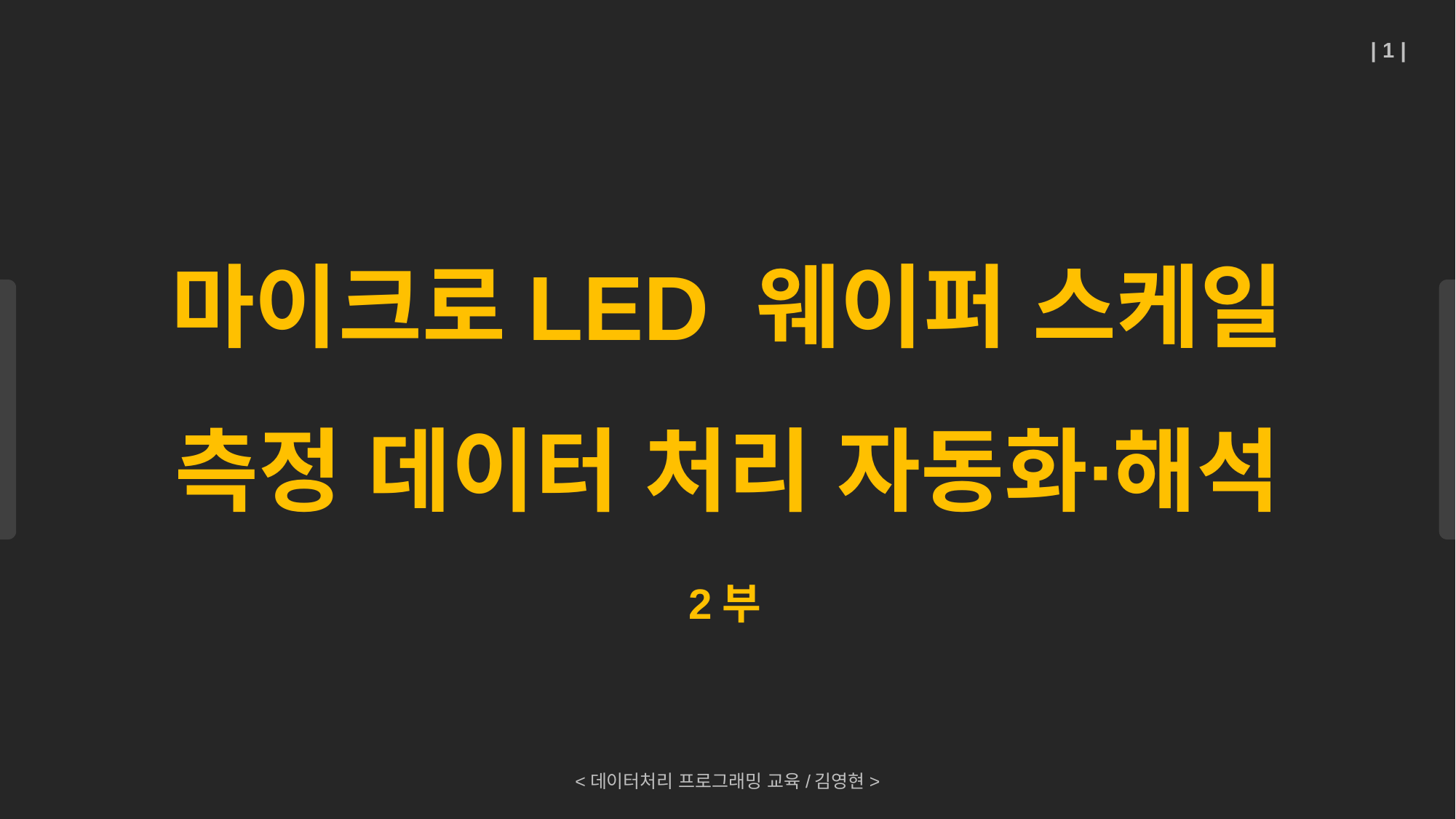

| 1 |

마이크로LED 웨이퍼 스케일 측정 데이터 처리 자동화∙해석
2부
<데이터처리 프로그래밍 교육/김영현>